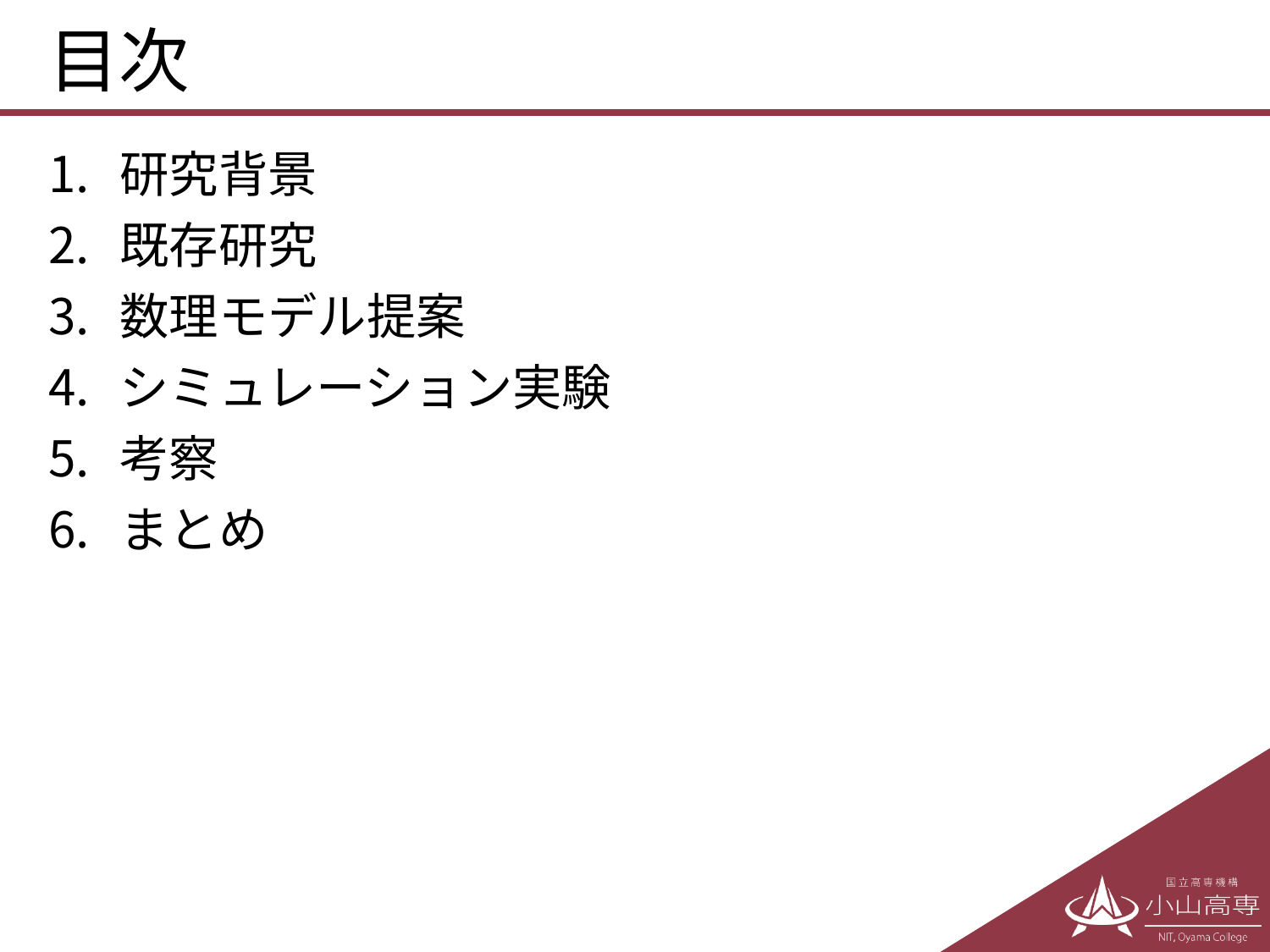

# 目次
研究背景
既存研究
数理モデル提案
シミュレーション実験
考察
まとめ